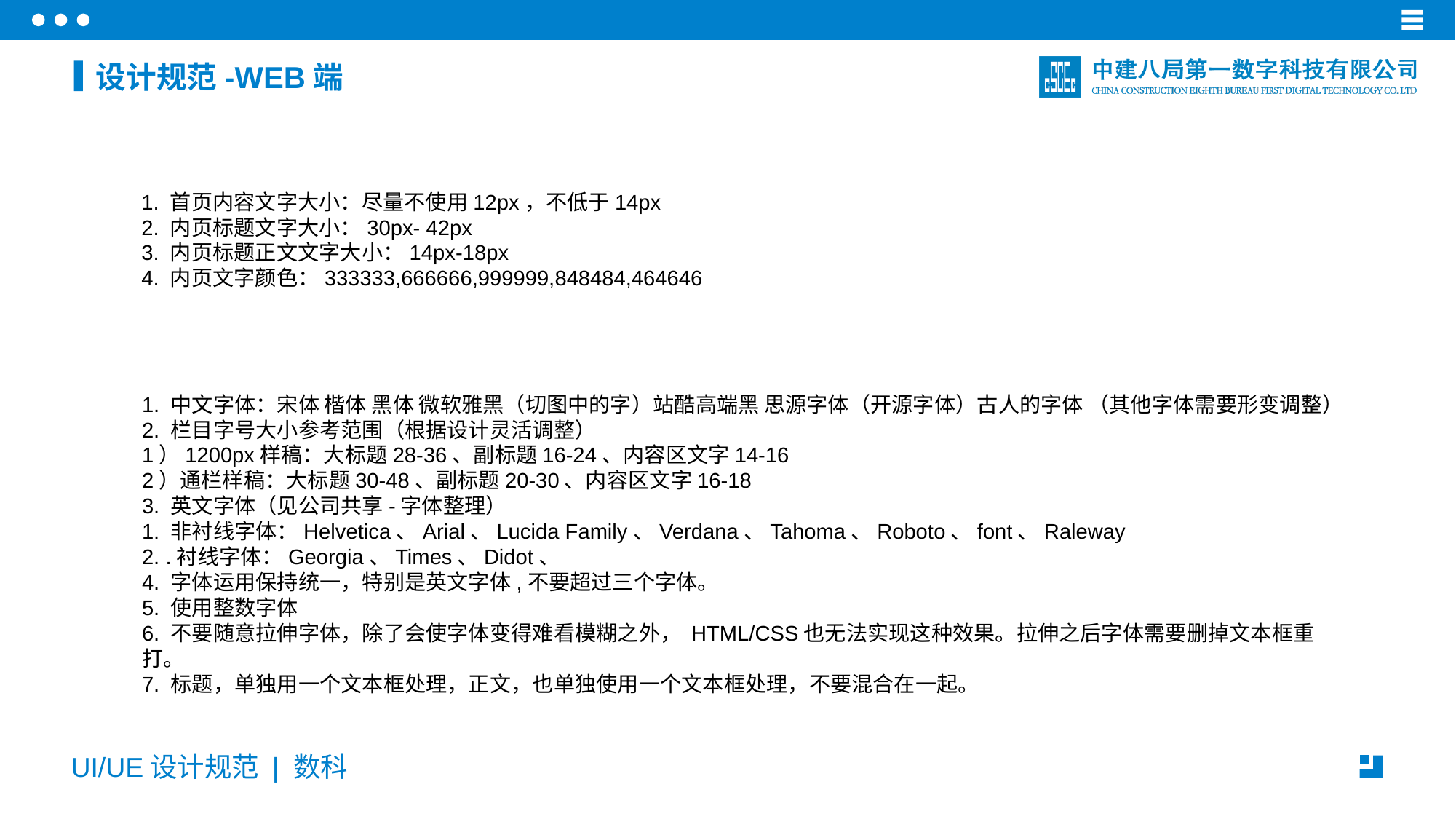

设计规范-WEB端

1. 首页内容文字大小：尽量不使用12px，不低于14px2. 内页标题文字大小：30px- 42px3. 内页标题正文文字大小：14px-18px4. 内页文字颜色：333333,666666,999999,848484,464646
1. 中文字体：宋体 楷体 黑体 微软雅黑（切图中的字）站酷高端黑 思源字体（开源字体）古人的字体 （其他字体需要形变调整）2. 栏目字号大小参考范围（根据设计灵活调整）1）1200px样稿：大标题28-36、副标题16-24、内容区文字14-162）通栏样稿：大标题30-48、副标题20-30、内容区文字16-183. 英文字体（见公司共享-字体整理）1. 非衬线字体：Helvetica、Arial、Lucida Family、Verdana、Tahoma、Roboto、font、Raleway2. .衬线字体：Georgia、Times、Didot、4. 字体运用保持统一，特别是英文字体,不要超过三个字体。5. 使用整数字体6. 不要随意拉伸字体，除了会使字体变得难看模糊之外， HTML/CSS也无法实现这种效果。拉伸之后字体需要删掉文本框重打。7. 标题，单独用一个文本框处理，正文，也单独使用一个文本框处理，不要混合在一起。